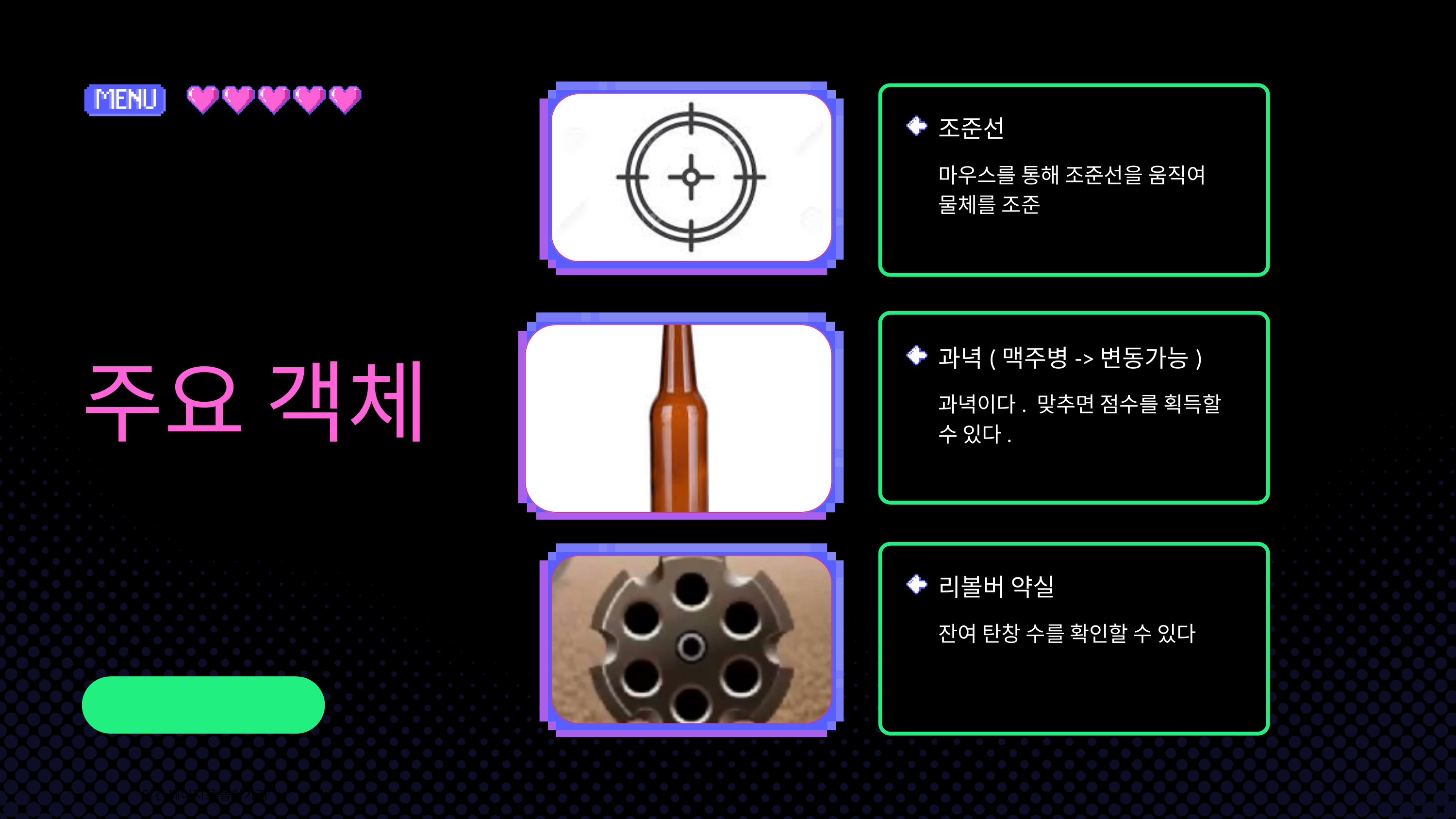

조준선

마우스를 통해 조준선을 움직여
물체를 조준

주요 객체
과녁(맥주병->변동가능)

과녁이다. 맞추면 점수를 획득할 수 있다.

리볼버 약실

잔여 탄창 수를 확인할 수 있다

안건 페이지로 돌아가기